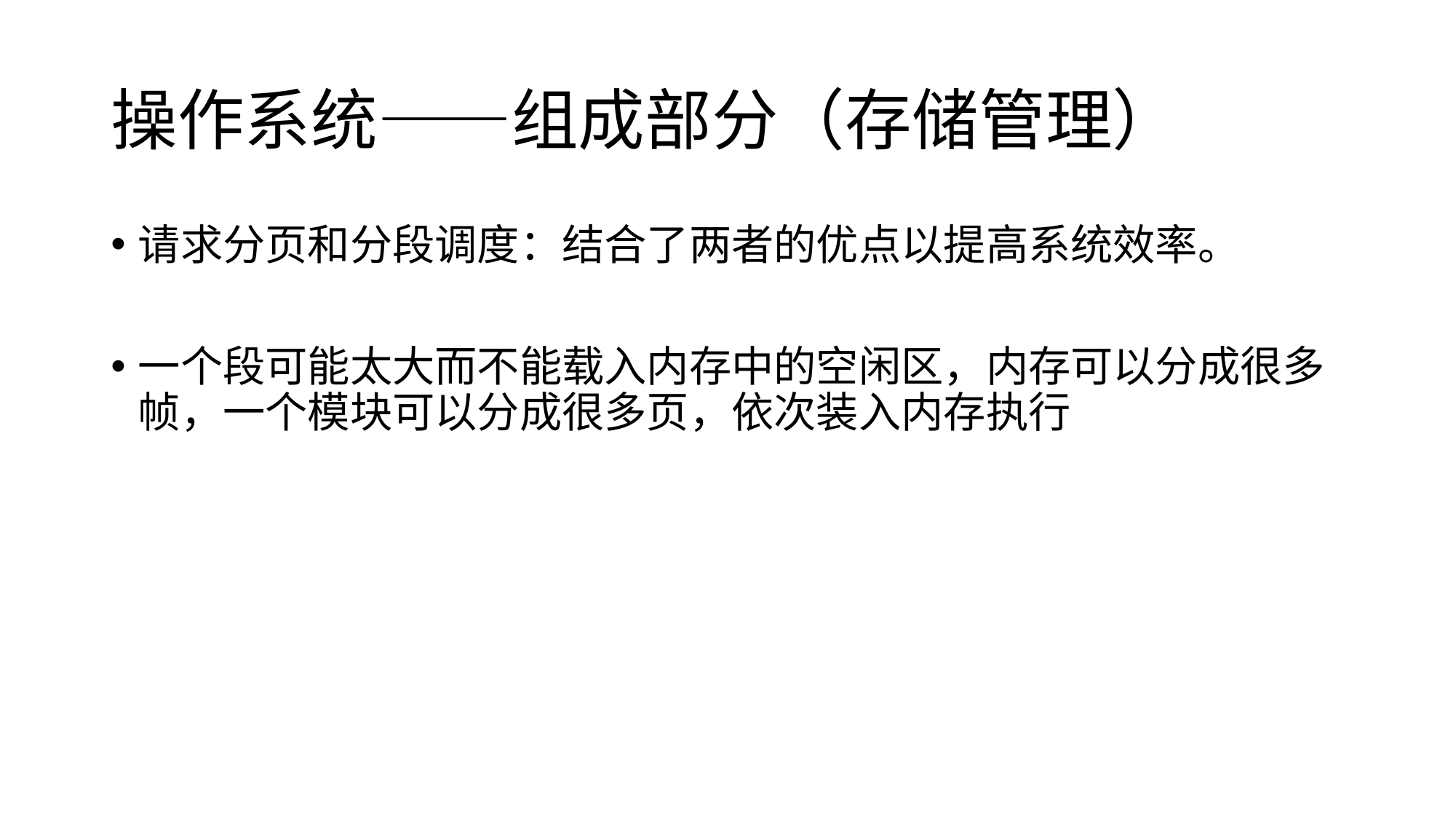

# 操作系统——组成部分（存储管理）
请求分页和分段调度：结合了两者的优点以提高系统效率。

一个段可能太大而不能载入内存中的空闲区，内存可以分成很多帧，一个模块可以分成很多页，依次装入内存执行